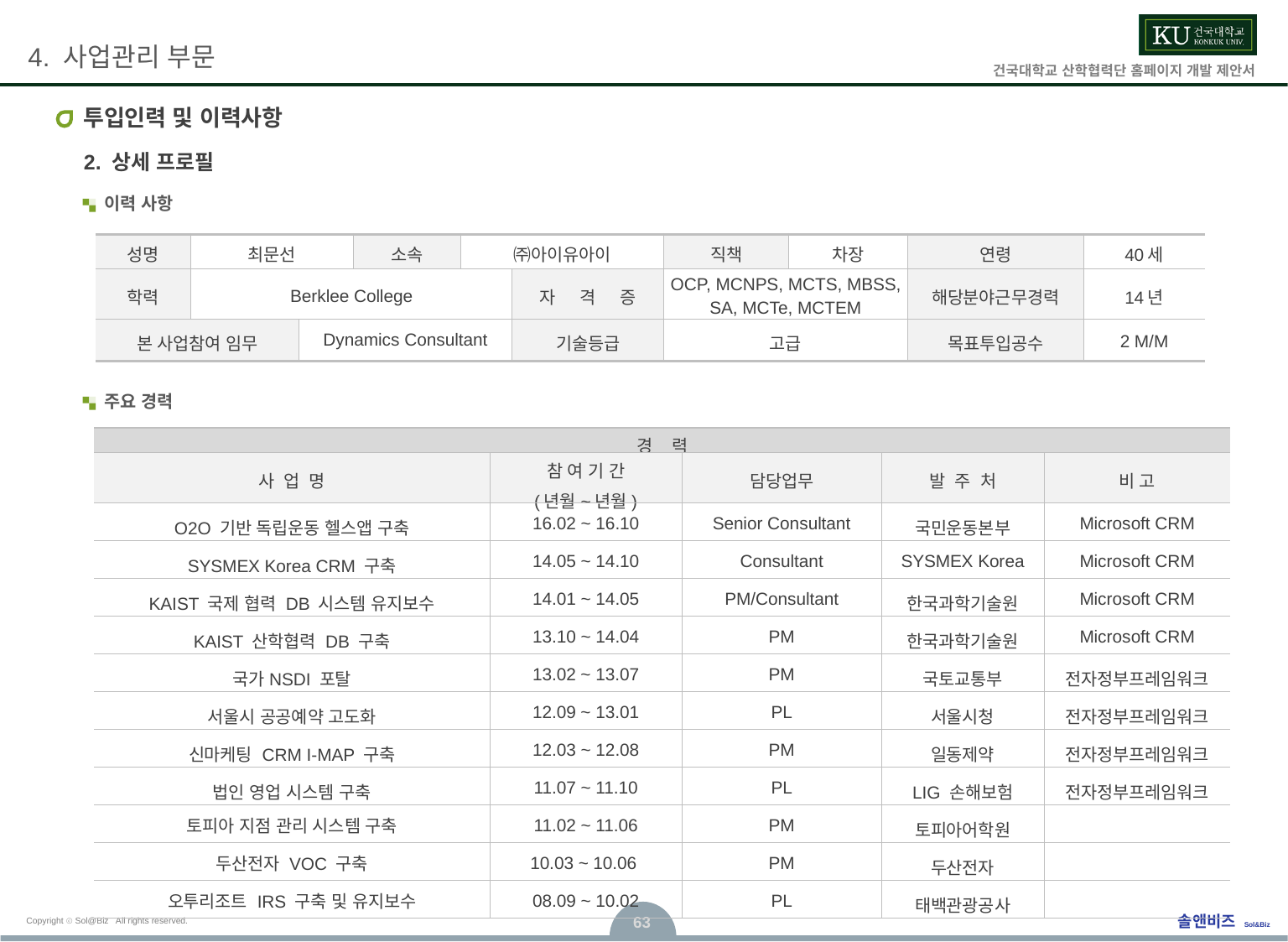

# 투입인력 및 이력사항
2. 상세 프로필
이력 사항

| 성명 | 최문선 |  | 소속 | ㈜아이유아이 |  | 직책 | 차장 | 연령 | 40세 |
| --- | --- | --- | --- | --- | --- | --- | --- | --- | --- |
| 학력 | Berklee College |  |  |  | 자 격 증 | OCP, MCNPS, MCTS, MBSS, SA, MCTe, MCTEM |  | 해당분야근무경력 | 14년 |
| 본 사업참여 임무 |  | Dynamics Consultant |  |  | 기술등급 | 고급 |  | 목표투입공수 | 2 M/M |
주요 경력

| 경 력 |  |  |  |  |
| --- | --- | --- | --- | --- |
| 사 업 명 | 참 여 기 간 (년월~년월) | 담당업무 | 발 주 처 | 비 고 |
| O2O 기반 독립운동 헬스앱 구축 | 16.02 ~ 16.10 | Senior Consultant | 국민운동본부 | Microsoft CRM |
| SYSMEX Korea CRM 구축 | 14.05 ~ 14.10 | Consultant | SYSMEX Korea | Microsoft CRM |
| KAIST 국제 협력 DB 시스템 유지보수 | 14.01 ~ 14.05 | PM/Consultant | 한국과학기술원 | Microsoft CRM |
| KAIST 산학협력 DB 구축 | 13.10 ~ 14.04 | PM | 한국과학기술원 | Microsoft CRM |
| 국가NSDI 포탈 | 13.02 ~ 13.07 | PM | 국토교통부 | 전자정부프레임워크 |
| 서울시 공공예약 고도화 | 12.09 ~ 13.01 | PL | 서울시청 | 전자정부프레임워크 |
| 신마케팅 CRM I-MAP 구축 | 12.03 ~ 12.08 | PM | 일동제약 | 전자정부프레임워크 |
| 법인 영업 시스템 구축 | 11.07 ~ 11.10 | PL | LIG 손해보험 | 전자정부프레임워크 |
| 토피아 지점 관리 시스템 구축 | 11.02 ~ 11.06 | PM | 토피아어학원 |  |
| 두산전자 VOC 구축 | 10.03 ~ 10.06 | PM | 두산전자 |  |
| 오투리조트 IRS 구축 및 유지보수 | 08.09 ~ 10.02 | PL | 태백관광공사 |  |